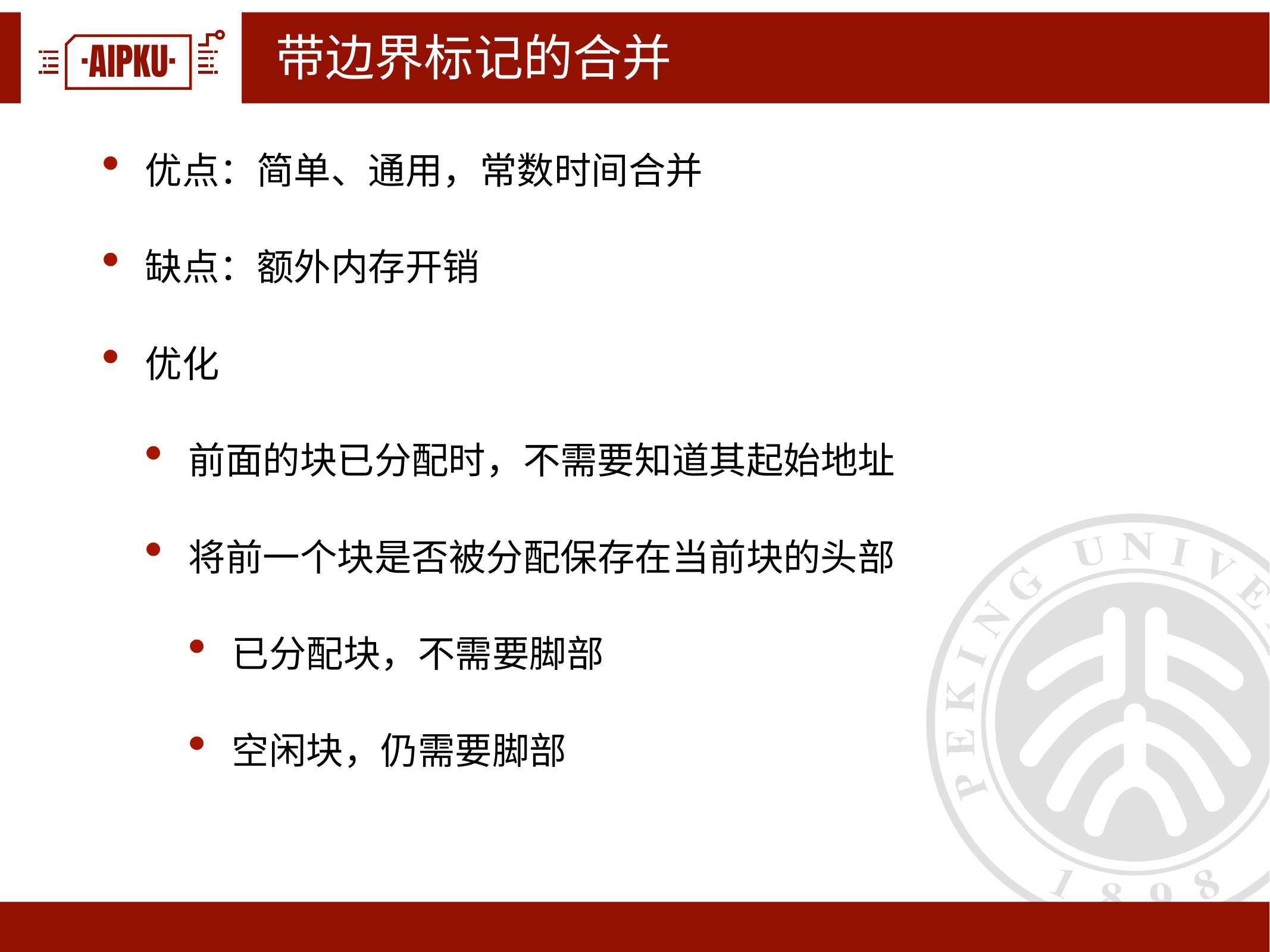

# 带边界标记的合并
优点：简单、通用，常数时间合并
缺点：额外内存开销
优化
前面的块已分配时，不需要知道其起始地址
将前一个块是否被分配保存在当前块的头部
已分配块，不需要脚部
空闲块，仍需要脚部